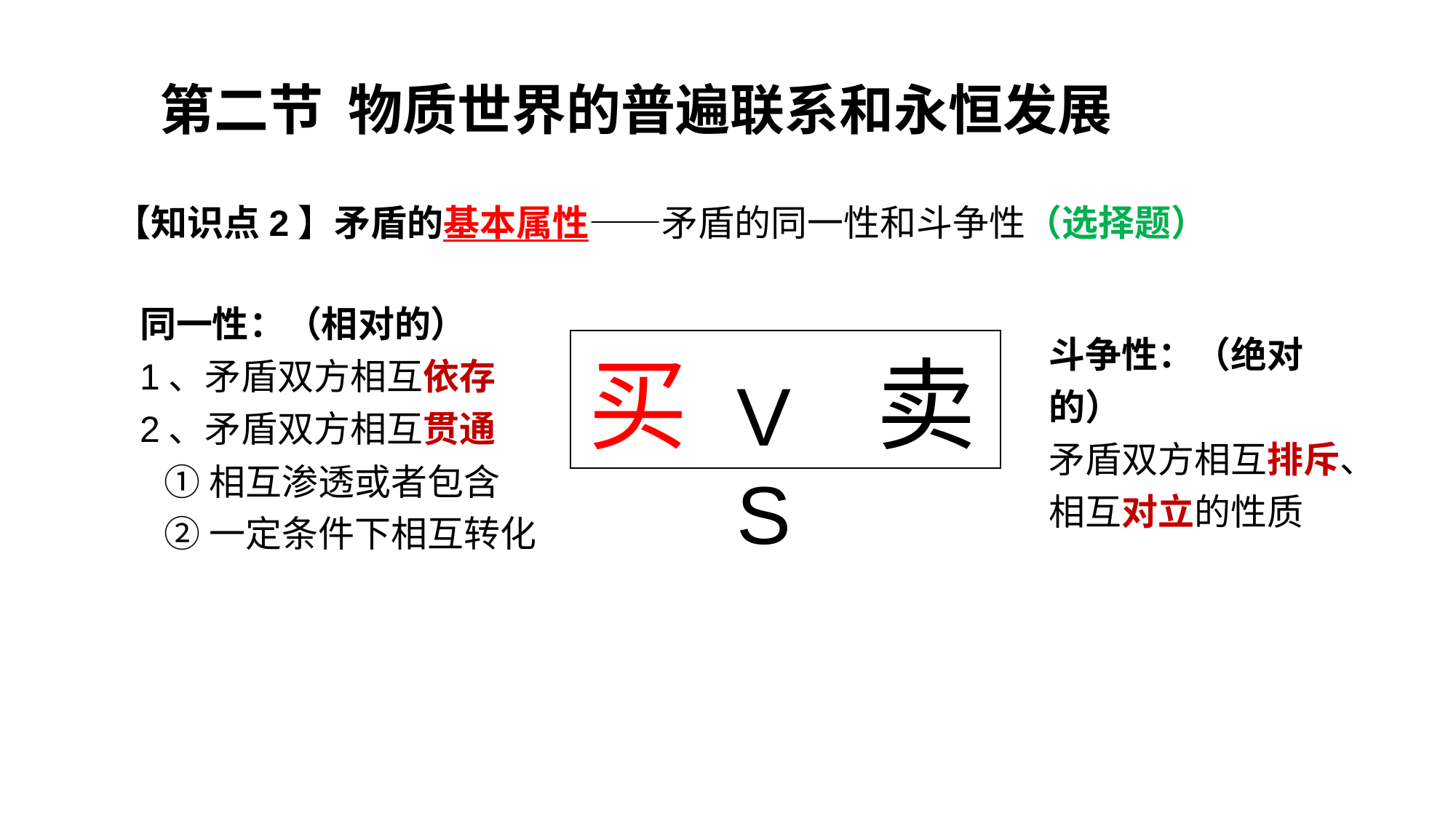

第二节  物质世界的普遍联系和永恒发展
【知识点2】矛盾的基本属性——矛盾的同一性和斗争性（选择题）
同一性：（相对的）
1、矛盾双方相互依存
2、矛盾双方相互贯通
   ①相互渗透或者包含
   ②一定条件下相互转化
斗争性：（绝对的）
矛盾双方相互排斥、相互对立的性质

买
卖
VS